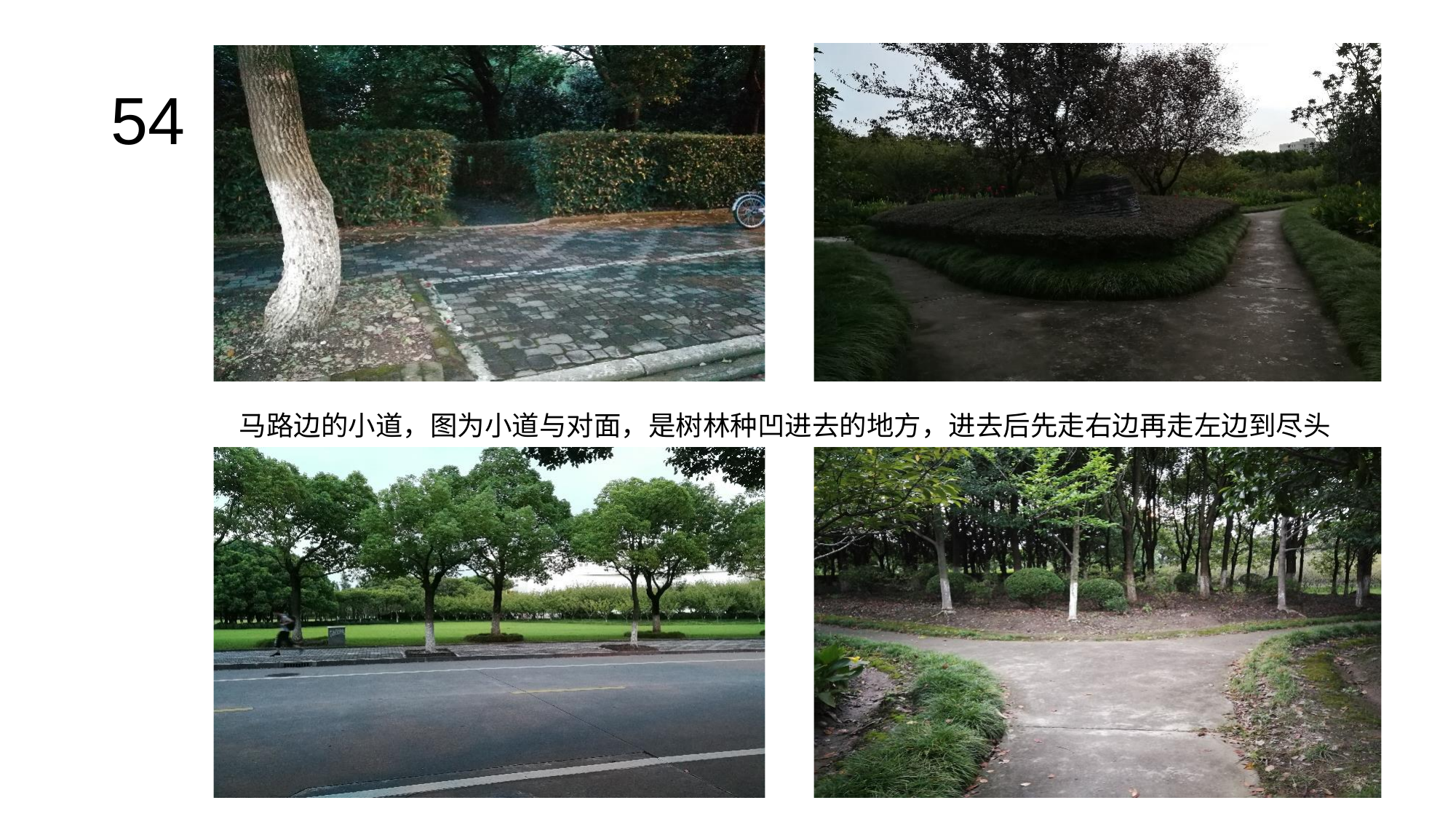

# 54

马路边的小道，图为小道与对面，是树林种凹进去的地方，进去后先走右边再走左边到尽头